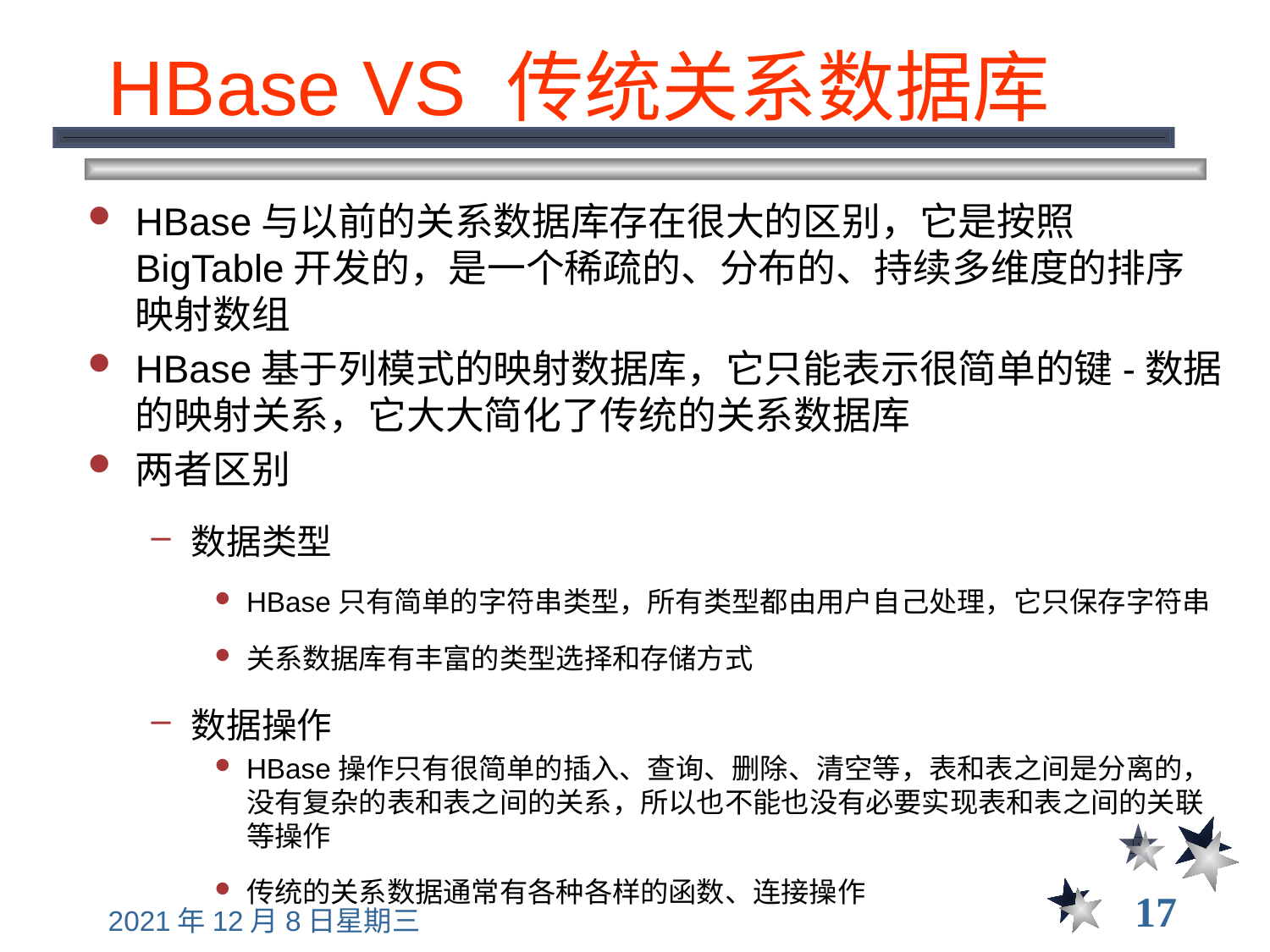

# HBase VS 传统关系数据库
HBase与以前的关系数据库存在很大的区别，它是按照BigTable开发的，是一个稀疏的、分布的、持续多维度的排序映射数组
HBase基于列模式的映射数据库，它只能表示很简单的键-数据的映射关系，它大大简化了传统的关系数据库
两者区别
数据类型
HBase只有简单的字符串类型，所有类型都由用户自己处理，它只保存字符串
关系数据库有丰富的类型选择和存储方式
数据操作
HBase操作只有很简单的插入、查询、删除、清空等，表和表之间是分离的，没有复杂的表和表之间的关系，所以也不能也没有必要实现表和表之间的关联等操作
传统的关系数据通常有各种各样的函数、连接操作
17
2021年12月8日星期三
大数据管理----前言